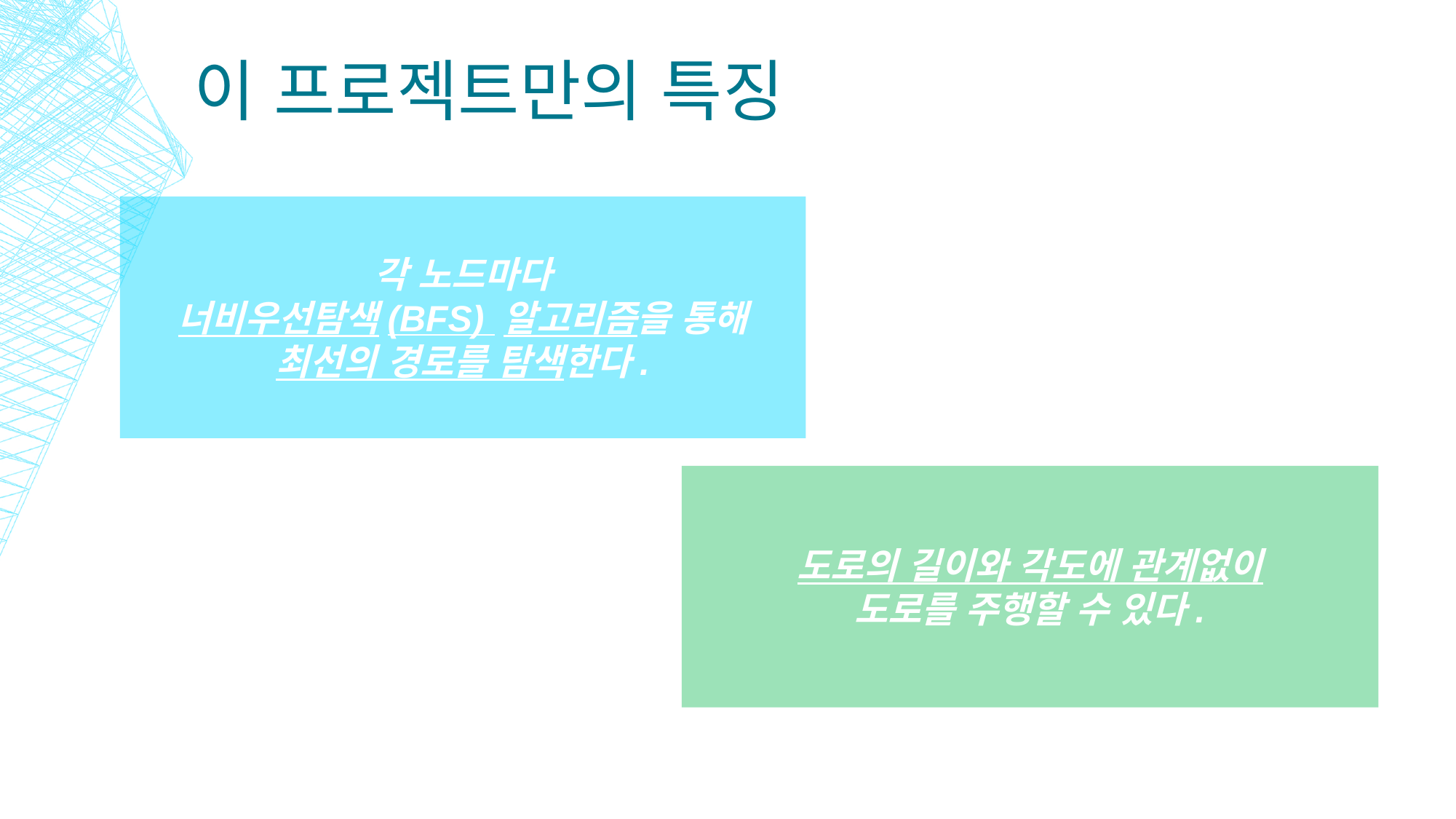

# 이 프로젝트만의 특징
각 노드마다
너비우선탐색(BFS) 알고리즘을 통해
최선의 경로를 탐색한다.
도로의 길이와 각도에 관계없이
도로를 주행할 수 있다.